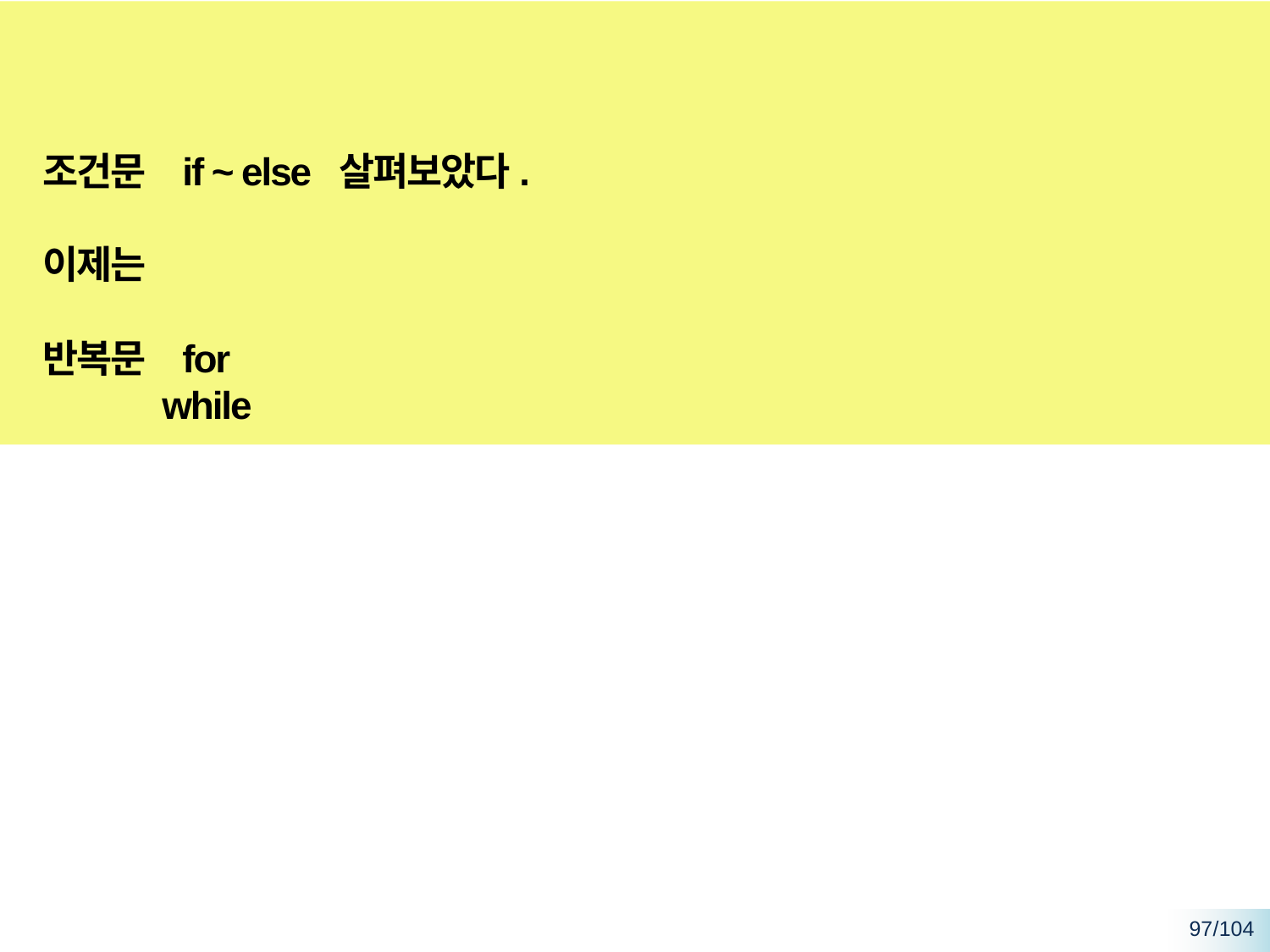

#
조건문   if ~ else  살펴보았다.

이제는

반복문   for
             while